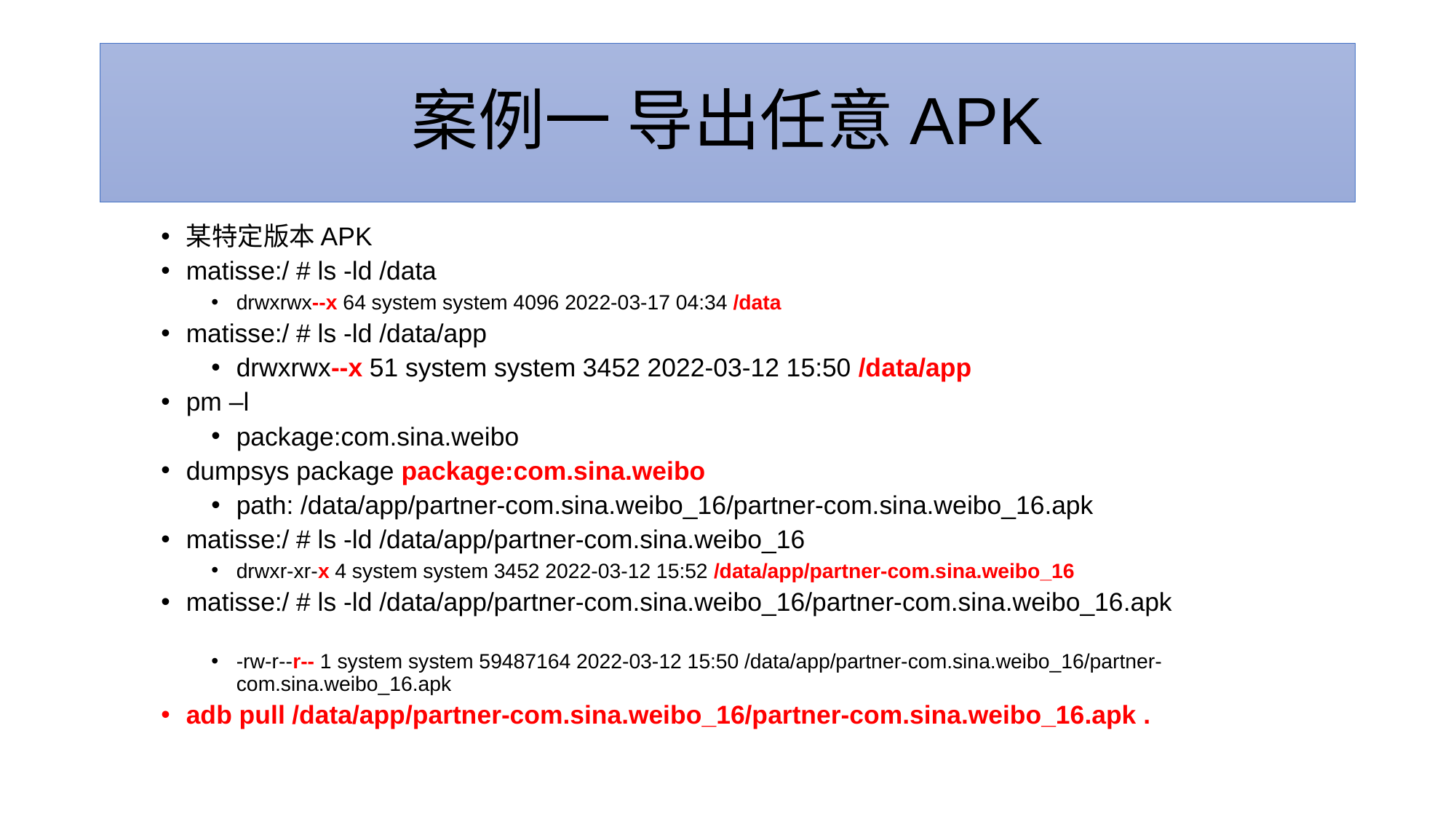

# 案例一 导出任意APK
某特定版本APK
matisse:/ # ls -ld /data
drwxrwx--x 64 system system 4096 2022-03-17 04:34 /data
matisse:/ # ls -ld /data/app
drwxrwx--x 51 system system 3452 2022-03-12 15:50 /data/app
pm –l
package:com.sina.weibo
dumpsys package package:com.sina.weibo
path: /data/app/partner-com.sina.weibo_16/partner-com.sina.weibo_16.apk
matisse:/ # ls -ld /data/app/partner-com.sina.weibo_16
drwxr-xr-x 4 system system 3452 2022-03-12 15:52 /data/app/partner-com.sina.weibo_16
matisse:/ # ls -ld /data/app/partner-com.sina.weibo_16/partner-com.sina.weibo_16.apk
-rw-r--r-- 1 system system 59487164 2022-03-12 15:50 /data/app/partner-com.sina.weibo_16/partner-com.sina.weibo_16.apk
adb pull /data/app/partner-com.sina.weibo_16/partner-com.sina.weibo_16.apk .